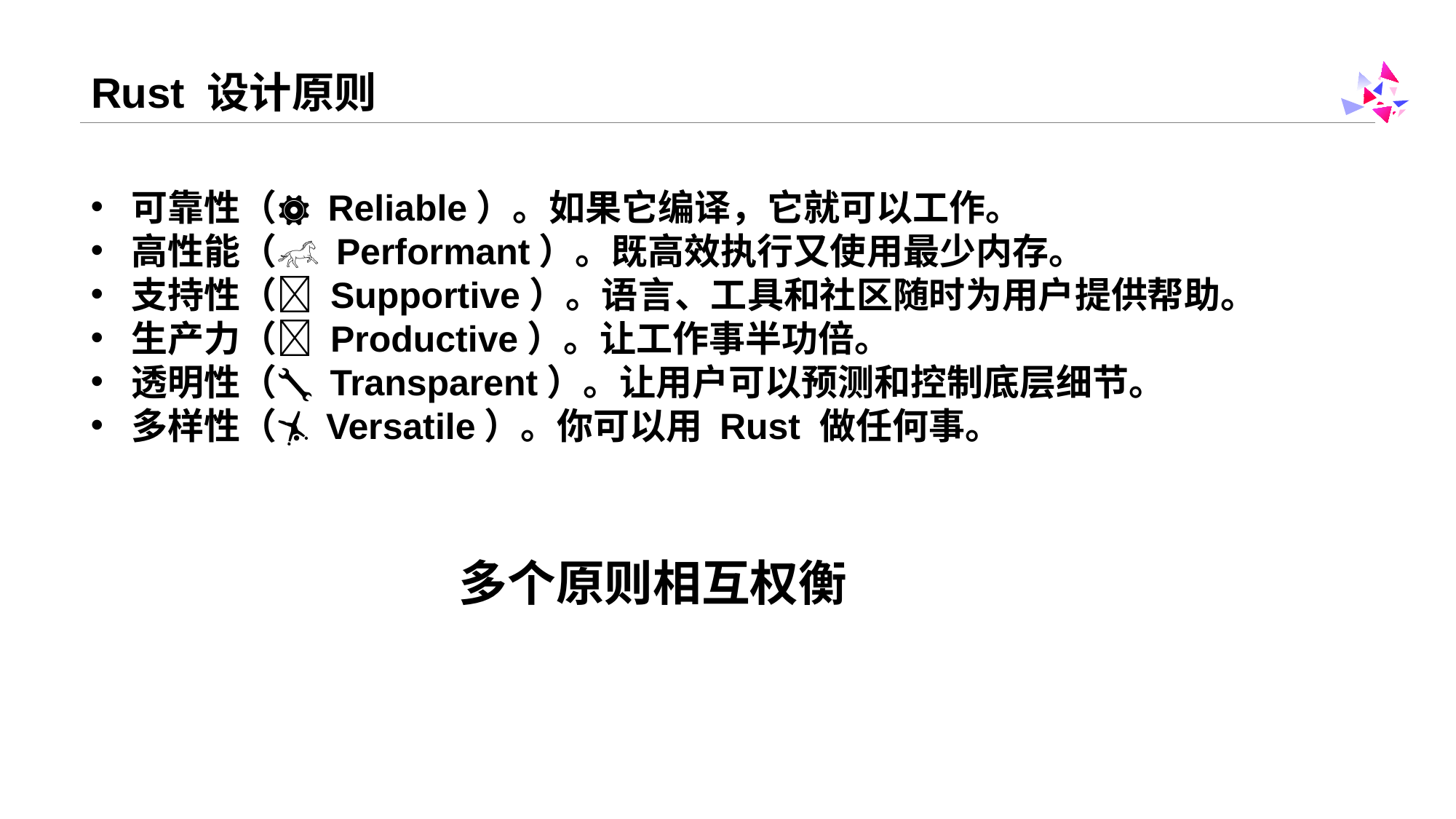

# Rust 设计原则
可靠性（⚙️ Reliable）。如果它编译，它就可以工作。
高性能（🐎 Performant）。既高效执行又使用最少内存。
支持性（🥰 Supportive）。语言、工具和社区随时为用户提供帮助。
生产力（🧩 Productive）。让工作事半功倍。
透明性（🔧 Transparent）。让用户可以预测和控制底层细节。
多样性（🤸 Versatile）。你可以用 Rust 做任何事。
多个原则相互权衡
11